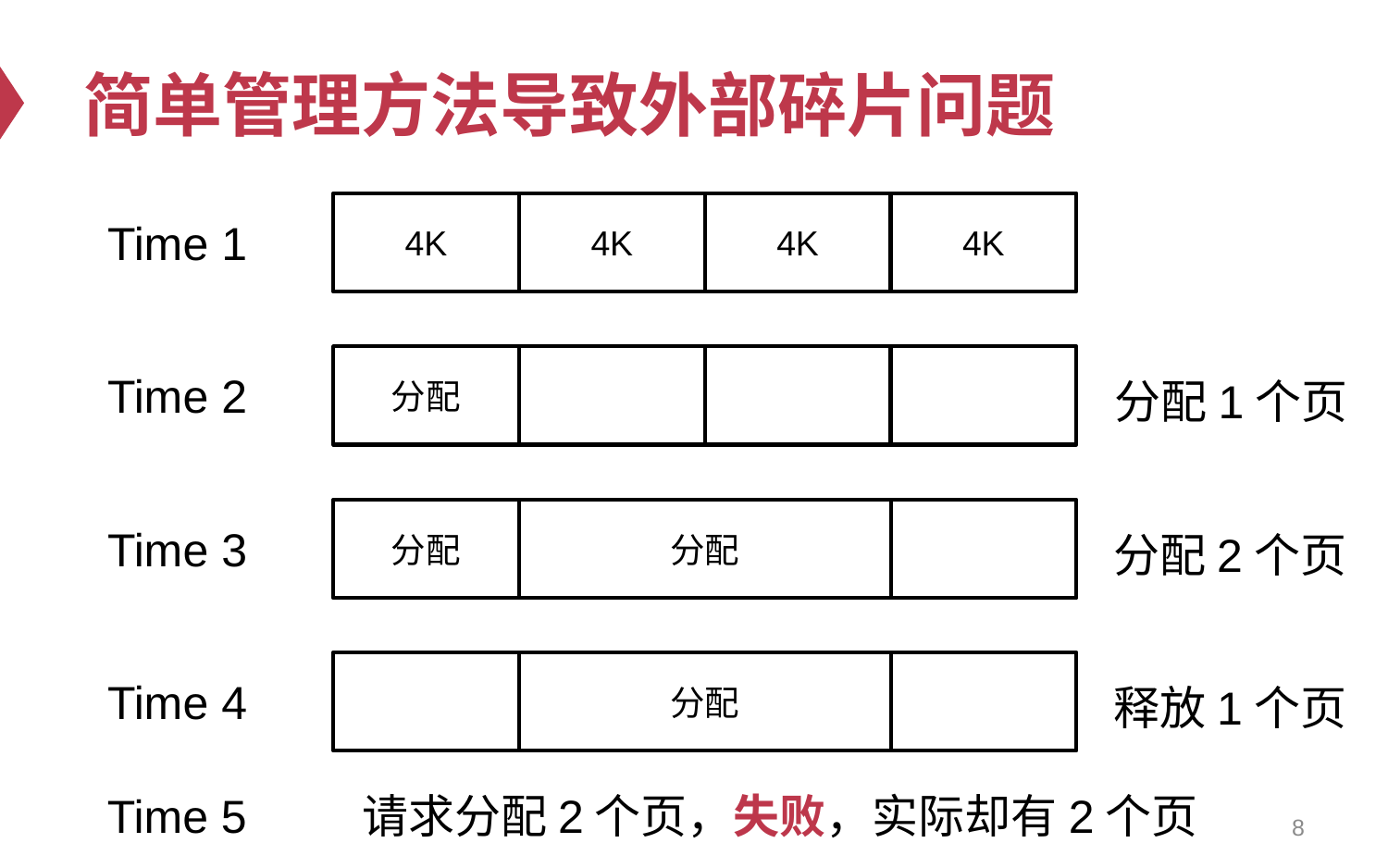

# 简单管理方法导致外部碎片问题
4K
4K
4K
4K
Time 1
分配

Time 2
分配1个页
分配

分配

Time 3
分配2个页

分配

Time 4
释放1个页
请求分配2个页，失败，实际却有2个页
Time 5
8